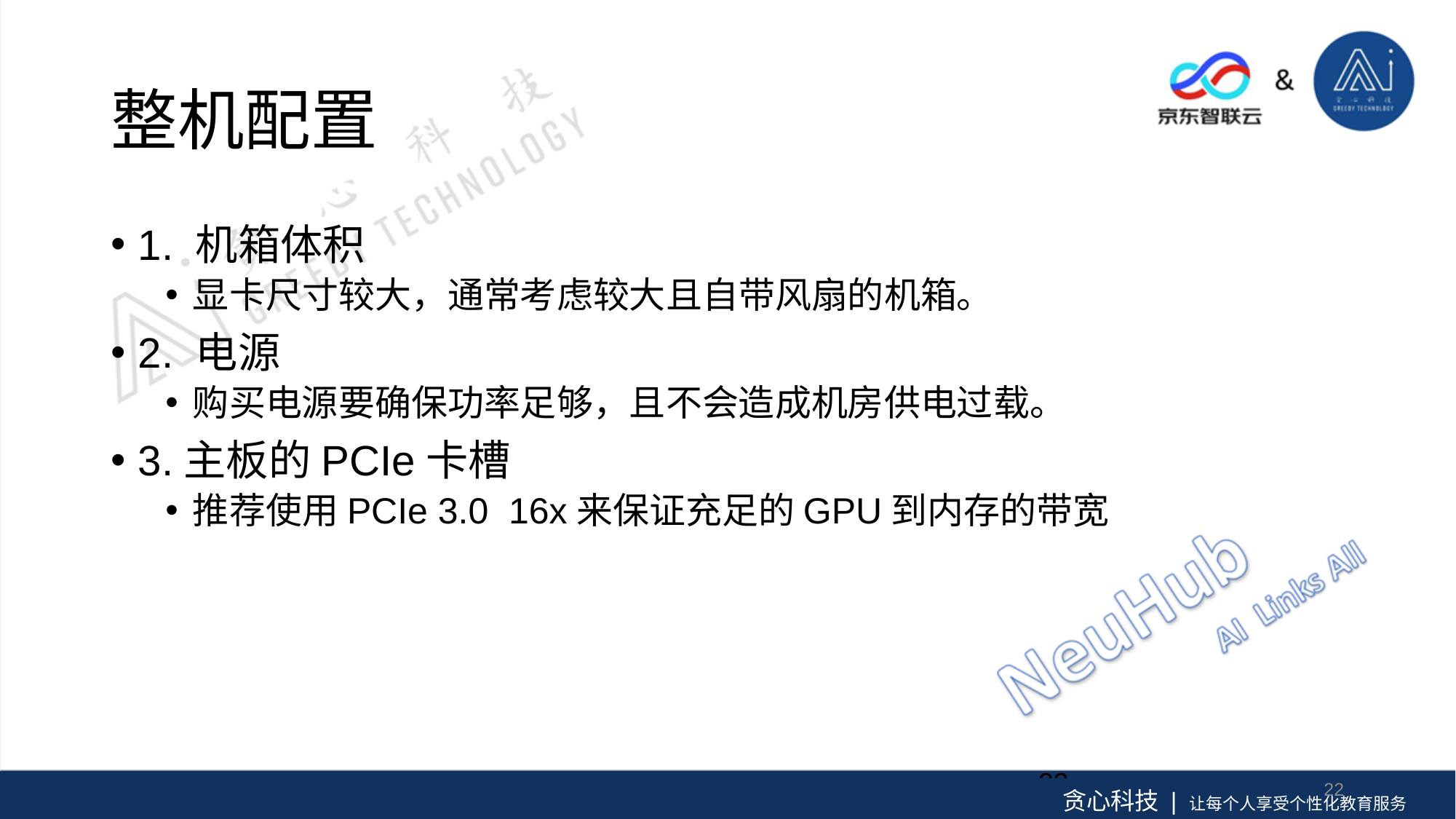

# 整机配置
1. 机箱体积
显卡尺寸较大，通常考虑较大且自带风扇的机箱。
2. 电源
购买电源要确保功率足够，且不会造成机房供电过载。
3.主板的PCIe卡槽
推荐使用PCIe 3.0  16x来保证充足的GPU到内存的带宽